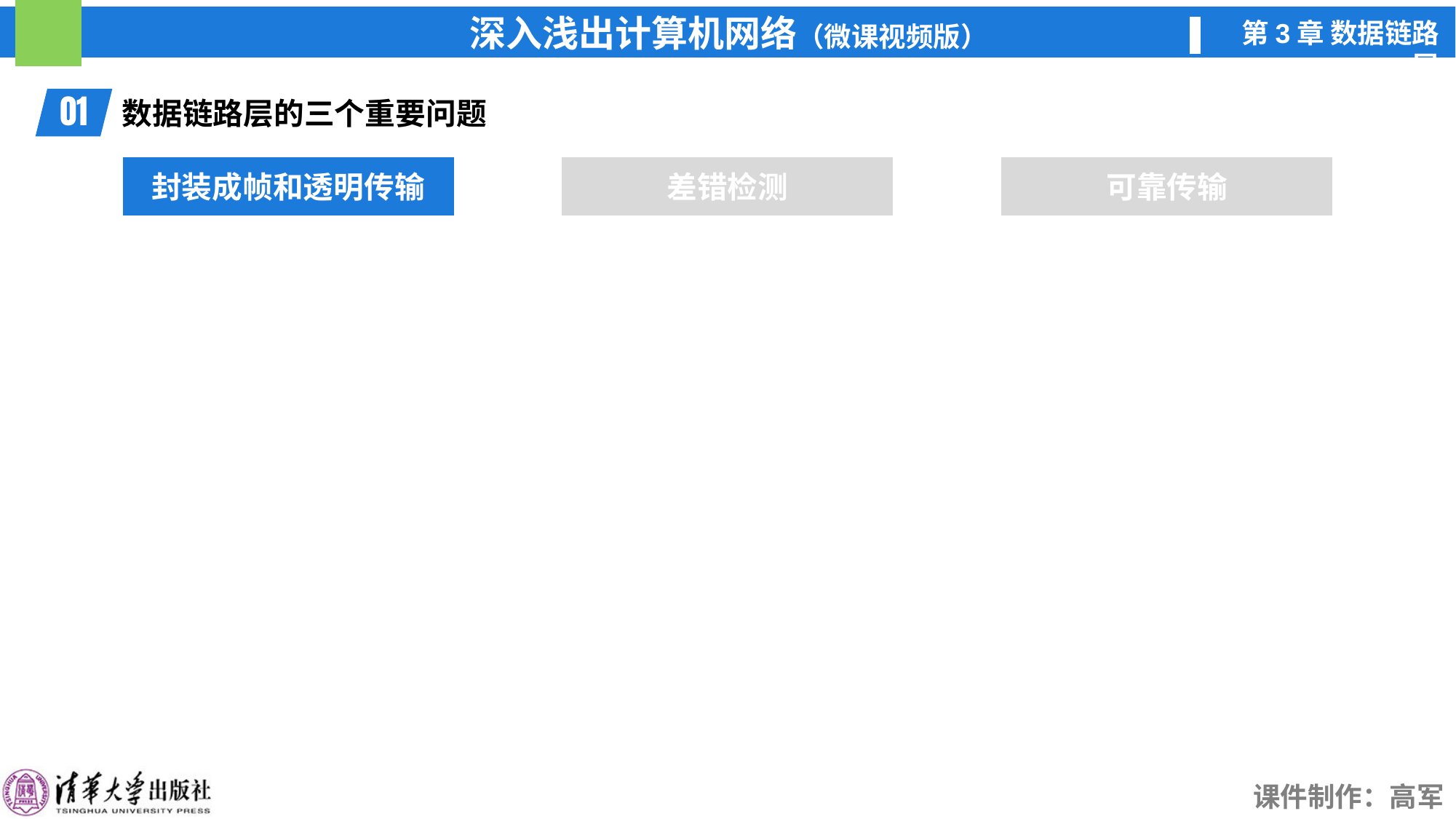

01
数据链路层的三个重要问题
可靠传输
封装成帧和透明传输
封装成帧和透明传输
差错检测